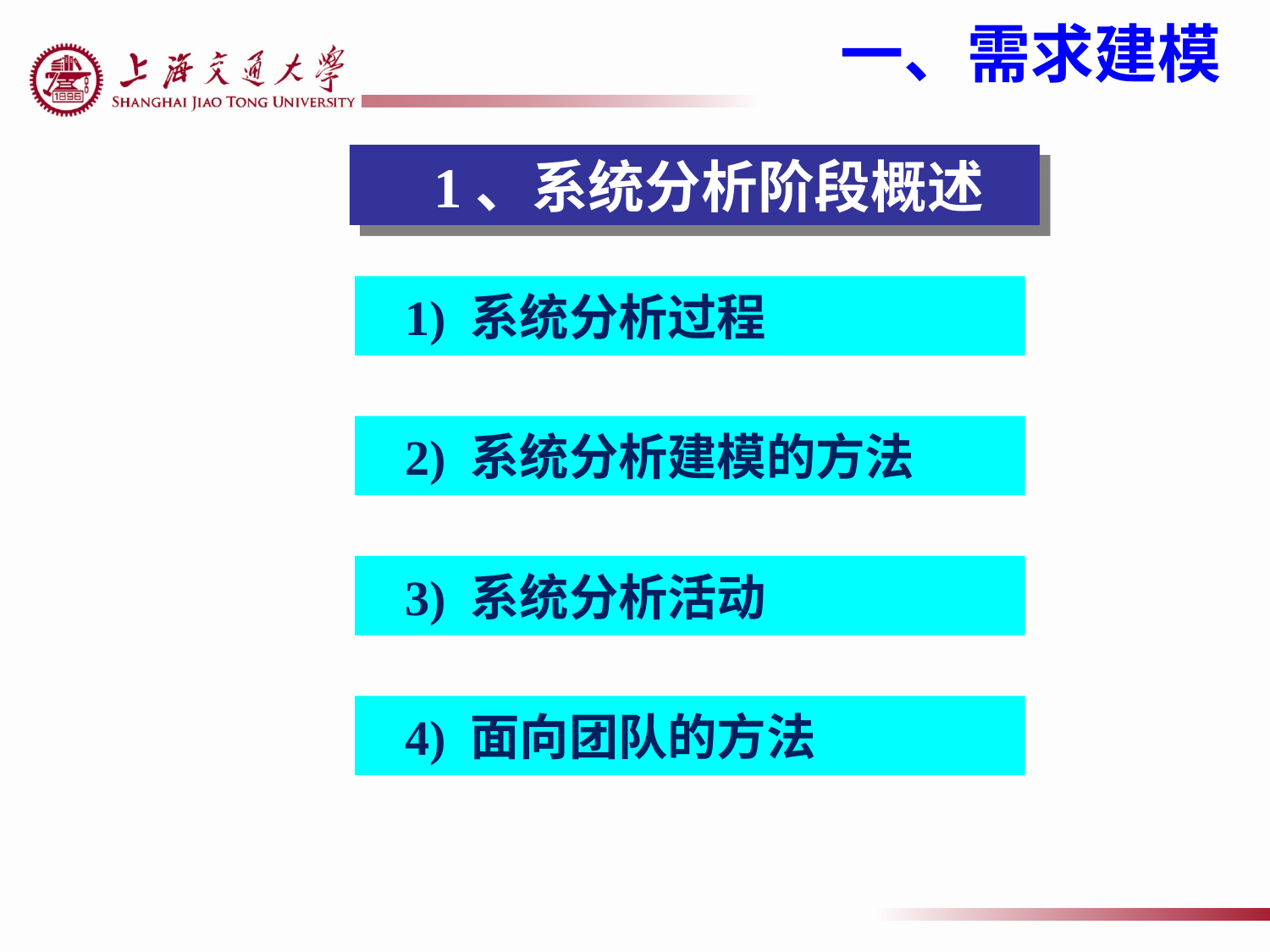

一、需求建模
  1、系统分析阶段概述
1) 系统分析过程
2) 系统分析建模的方法
3) 系统分析活动
4) 面向团队的方法